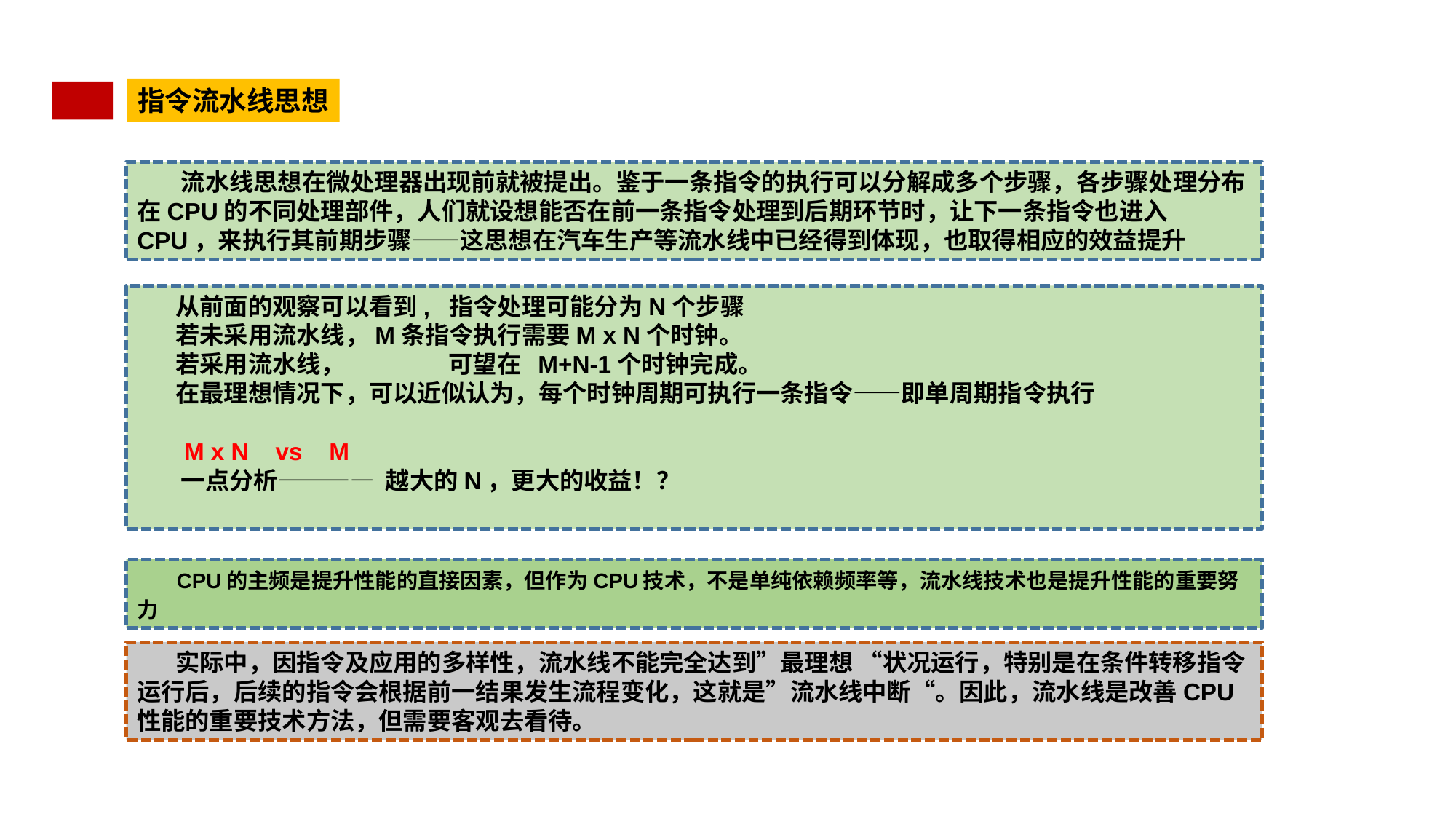

指令流水线思想

       流水线思想在微处理器出现前就被提出。鉴于一条指令的执行可以分解成多个步骤，各步骤处理分布在CPU的不同处理部件，人们就设想能否在前一条指令处理到后期环节时，让下一条指令也进入CPU，来执行其前期步骤——这思想在汽车生产等流水线中已经得到体现，也取得相应的效益提升
      从前面的观察可以看到,  指令处理可能分为N个步骤
      若未采用流水线，M条指令执行需要M x N个时钟。
      若采用流水线，                   可望在  M+N-1个时钟完成。
      在最理想情况下，可以近似认为，每个时钟周期可执行一条指令——即单周期指令执行

       M x N    vs    M
       一点分析————  越大的N，更大的收益！？

      CPU的主频是提升性能的直接因素，但作为CPU技术，不是单纯依赖频率等，流水线技术也是提升性能的重要努力
      实际中，因指令及应用的多样性，流水线不能完全达到”最理想 “状况运行，特别是在条件转移指令运行后，后续的指令会根据前一结果发生流程变化，这就是”流水线中断“。因此，流水线是改善CPU性能的重要技术方法，但需要客观去看待。